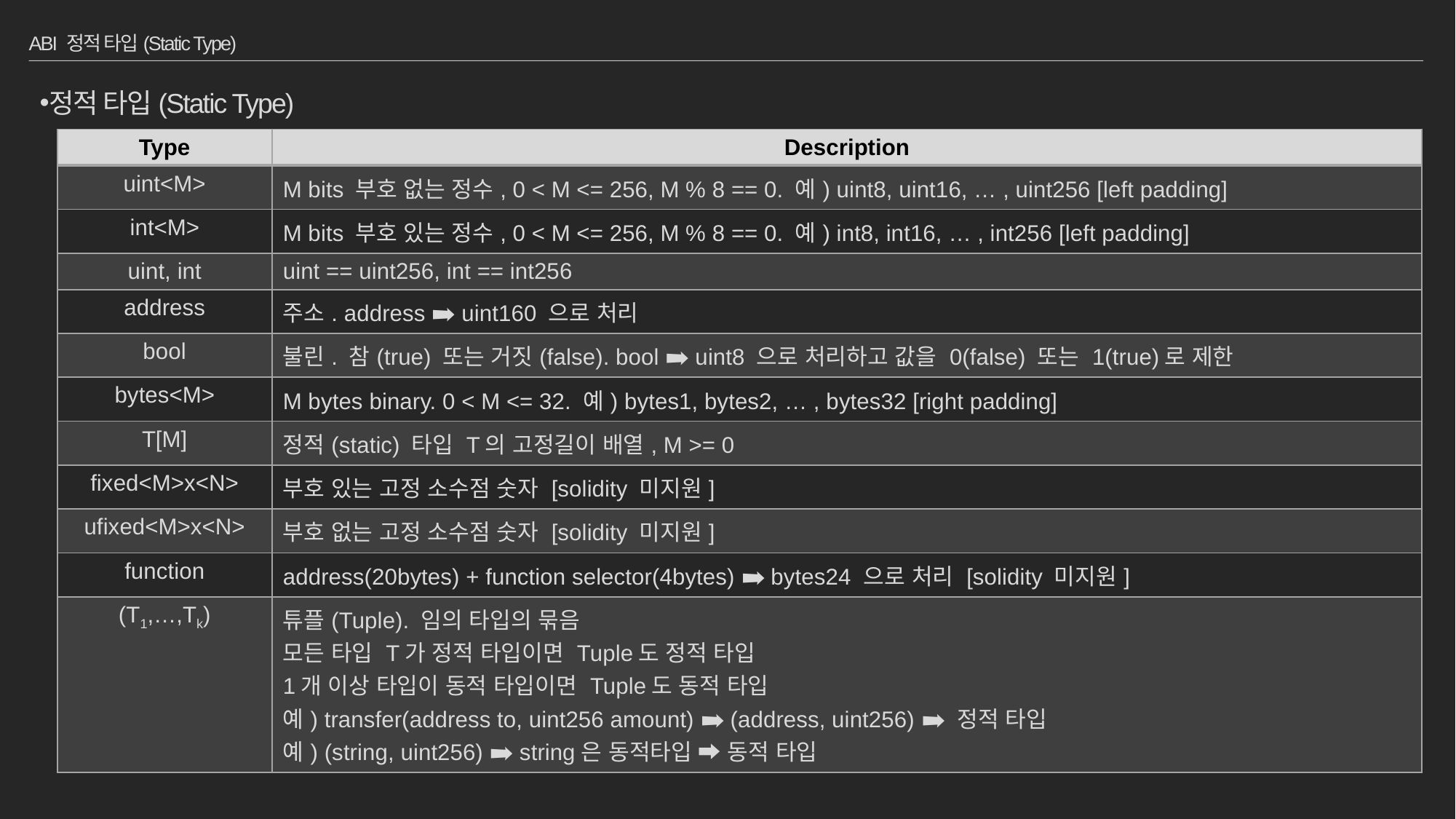

# ABI 정적 타입(Static Type)
정적 타입(Static Type)

| Type | Description |
| --- | --- |
| uint<M> | M bits 부호 없는 정수, 0 < M <= 256, M % 8 == 0. 예) uint8, uint16, … , uint256 [left padding] |
| int<M> | M bits 부호 있는 정수, 0 < M <= 256, M % 8 == 0. 예) int8, int16, … , int256 [left padding] |
| uint, int | uint == uint256, int == int256 |
| address | 주소. address ➡ uint160 으로 처리 |
| bool | 불린. 참(true) 또는 거짓(false). bool ➡ uint8 으로 처리하고 값을 0(false) 또는 1(true)로 제한 |
| bytes<M> | M bytes binary. 0 < M <= 32. 예) bytes1, bytes2, … , bytes32 [right padding] |
| T[M] | 정적(static) 타입 T의 고정길이 배열, M >= 0 |
| fixed<M>x<N> | 부호 있는 고정 소수점 숫자 [solidity 미지원] |
| ufixed<M>x<N> | 부호 없는 고정 소수점 숫자 [solidity 미지원] |
| function | address(20bytes) + function selector(4bytes) ➡ bytes24 으로 처리 [solidity 미지원] |
| (T1,…,Tk) | 튜플(Tuple). 임의 타입의 묶음 모든 타입 T가 정적 타입이면 Tuple도 정적 타입 1개 이상 타입이 동적 타입이면 Tuple도 동적 타입 예) transfer(address to, uint256 amount) ➡ (address, uint256) ➡ 정적 타입 예) (string, uint256) ➡ string은 동적타입 ➡ 동적 타입 |